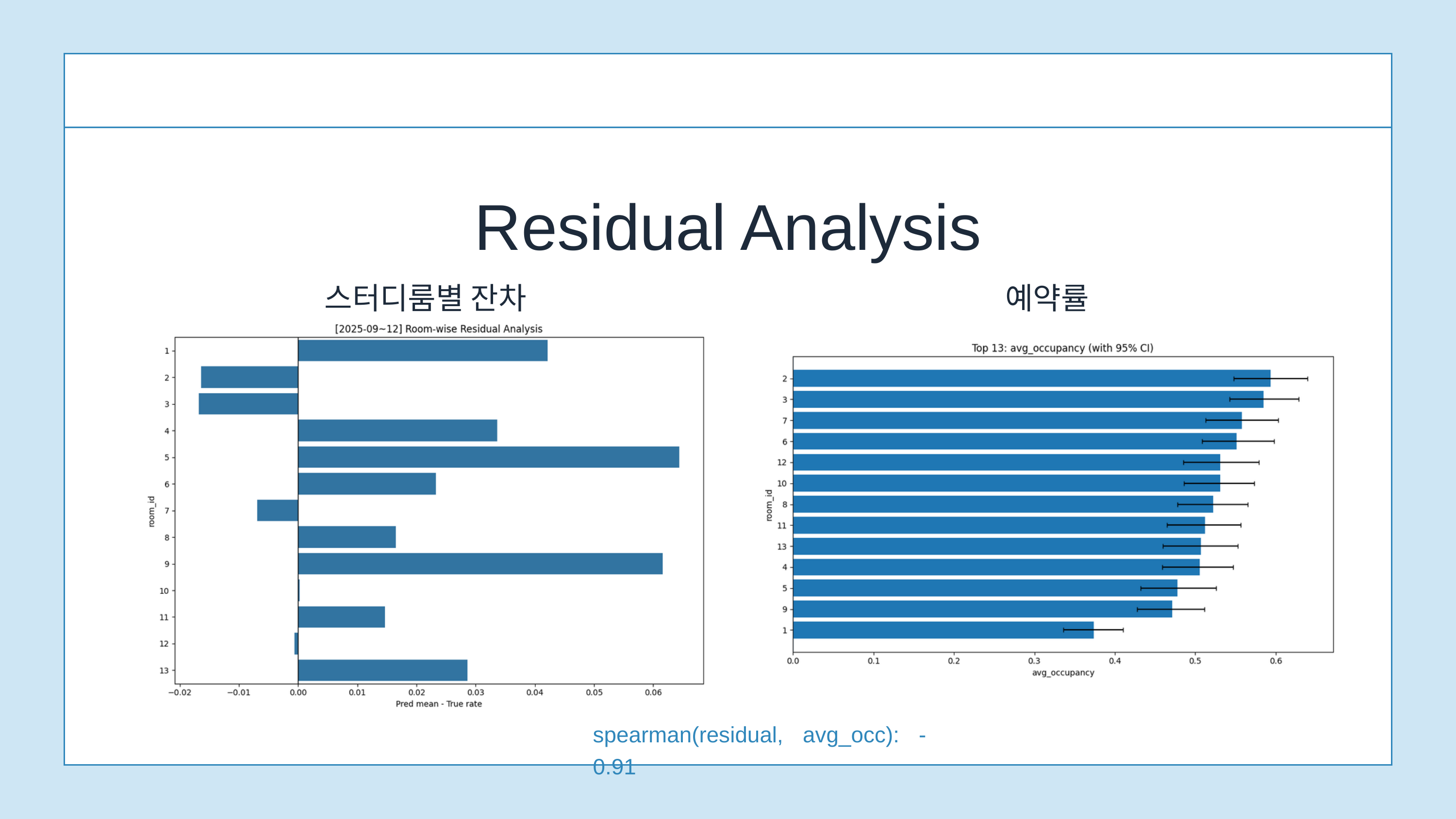

Residual Analysis
스터디룸별 잔차
예약률

spearman(residual, avg_occ): -0.91